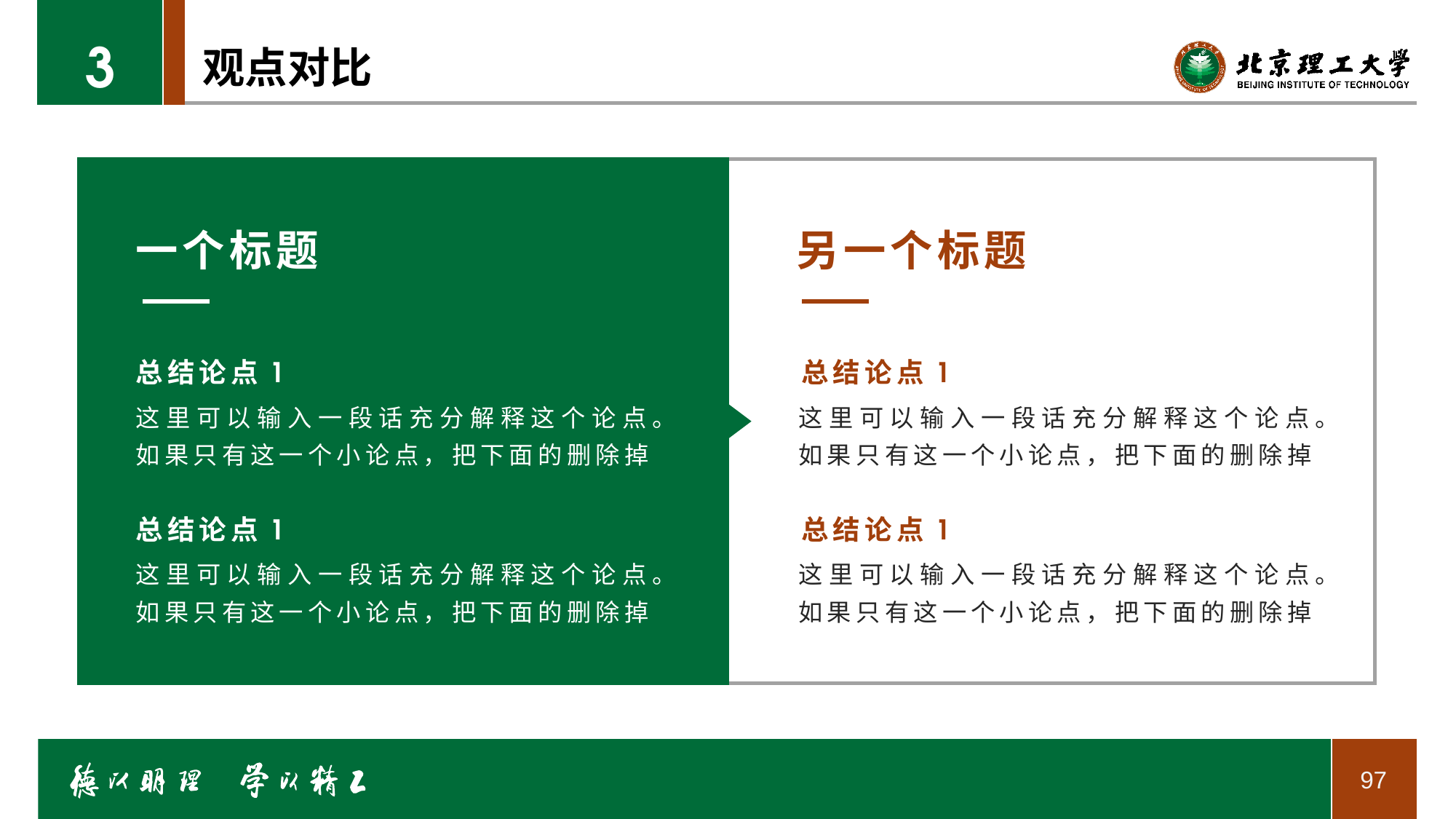

3
# 观点对比

一个标题
另一个标题
总结论点1
总结论点1
这里可以输入一段话充分解释这个论点。如果只有这一个小论点，把下面的删除掉
这里可以输入一段话充分解释这个论点。如果只有这一个小论点，把下面的删除掉

总结论点1
总结论点1
这里可以输入一段话充分解释这个论点。如果只有这一个小论点，把下面的删除掉
这里可以输入一段话充分解释这个论点。如果只有这一个小论点，把下面的删除掉